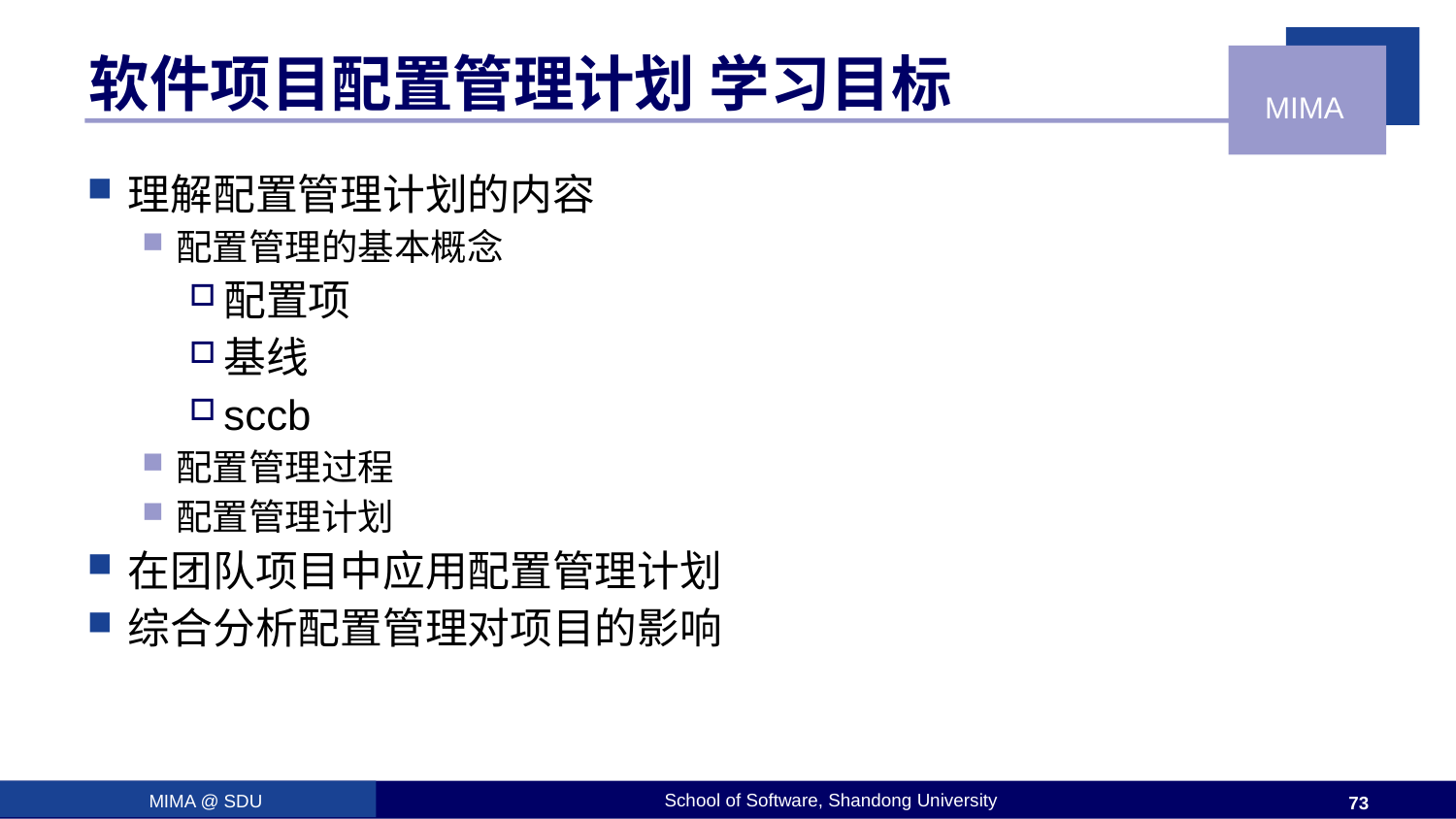

# 软件项目配置管理计划 学习目标
理解配置管理计划的内容
配置管理的基本概念
配置项
基线
sccb
配置管理过程
配置管理计划
在团队项目中应用配置管理计划
综合分析配置管理对项目的影响